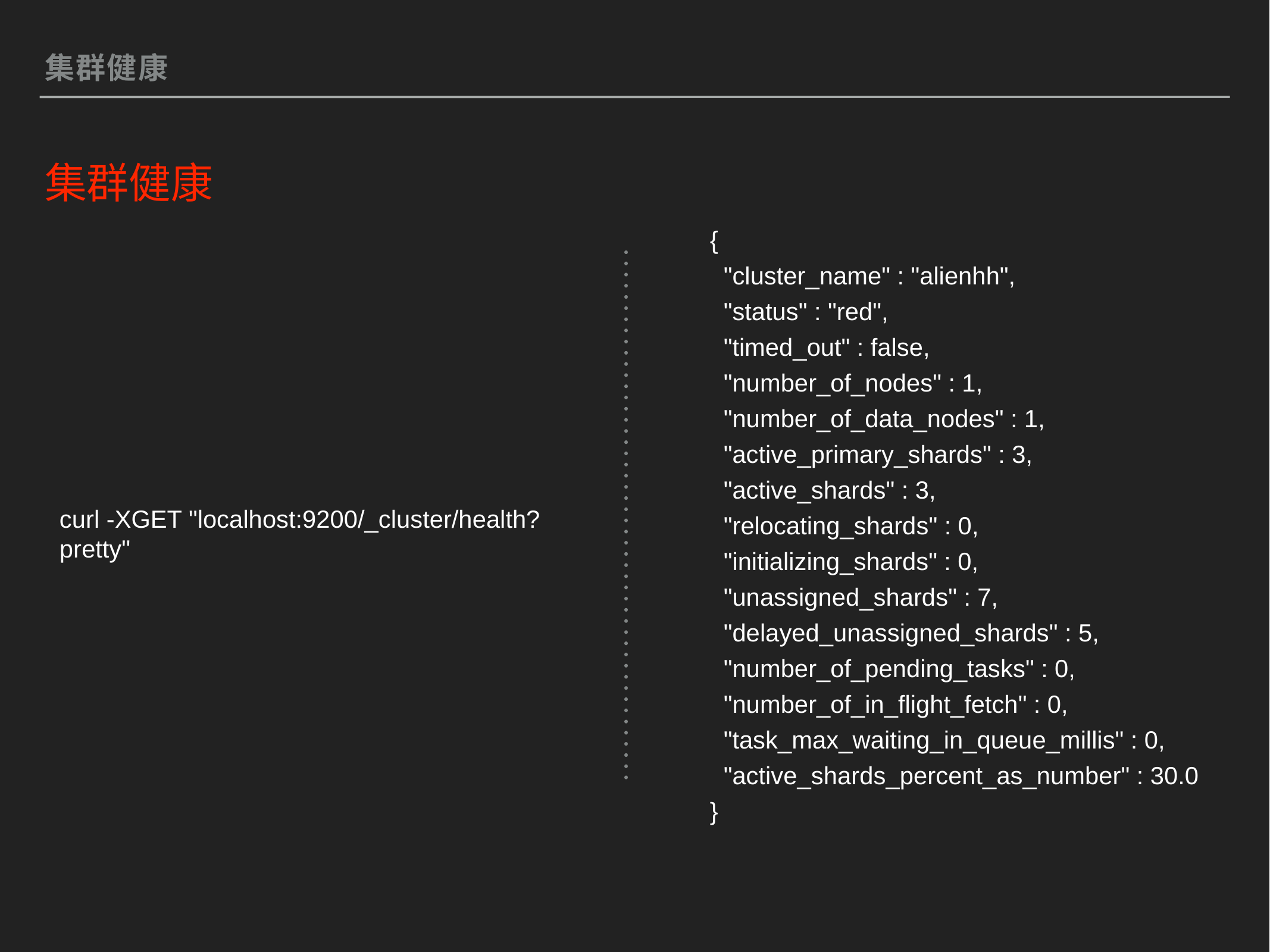

集群健康
集群健康

{
  "cluster_name" : "alienhh",
  "status" : "red",
  "timed_out" : false,
  "number_of_nodes" : 1,
  "number_of_data_nodes" : 1,
  "active_primary_shards" : 3,
  "active_shards" : 3,
  "relocating_shards" : 0,
  "initializing_shards" : 0,
  "unassigned_shards" : 7,
  "delayed_unassigned_shards" : 5,
  "number_of_pending_tasks" : 0,
  "number_of_in_flight_fetch" : 0,
  "task_max_waiting_in_queue_millis" : 0,
  "active_shards_percent_as_number" : 30.0
}

curl -XGET "localhost:9200/_cluster/health?pretty"